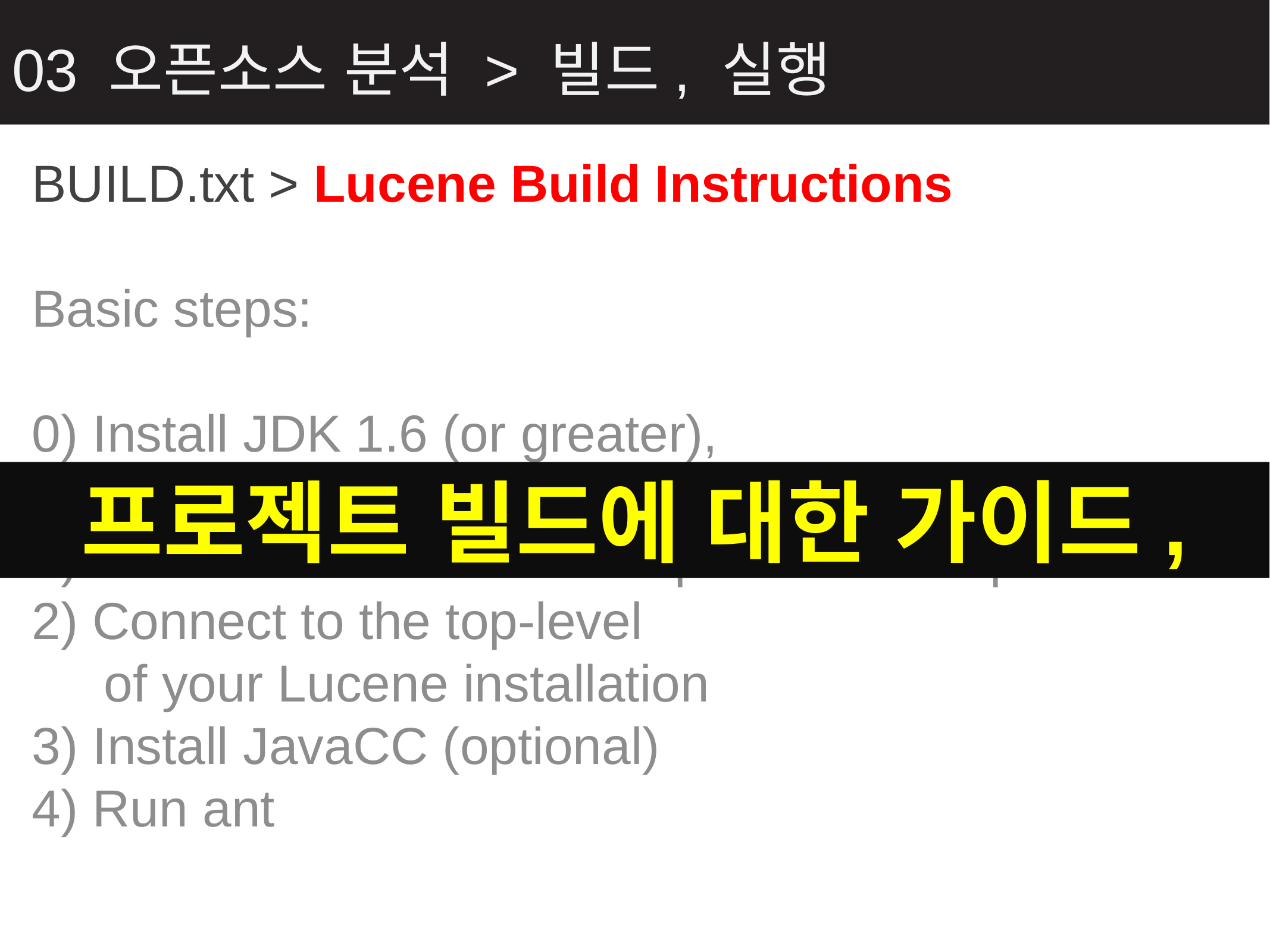

03 오픈소스 분석 > 빌드, 실행
BUILD.txt > Lucene Build Instructions
Basic steps:

0) Install JDK 1.6 (or greater),
     Ant 1.8.2+, Ivy 2.2.0
1) Download Lucene from Apache and unpack it
2) Connect to the top-level
     of your Lucene installation
3) Install JavaCC (optional)
4) Run ant
프로젝트 빌드에 대한 가이드,